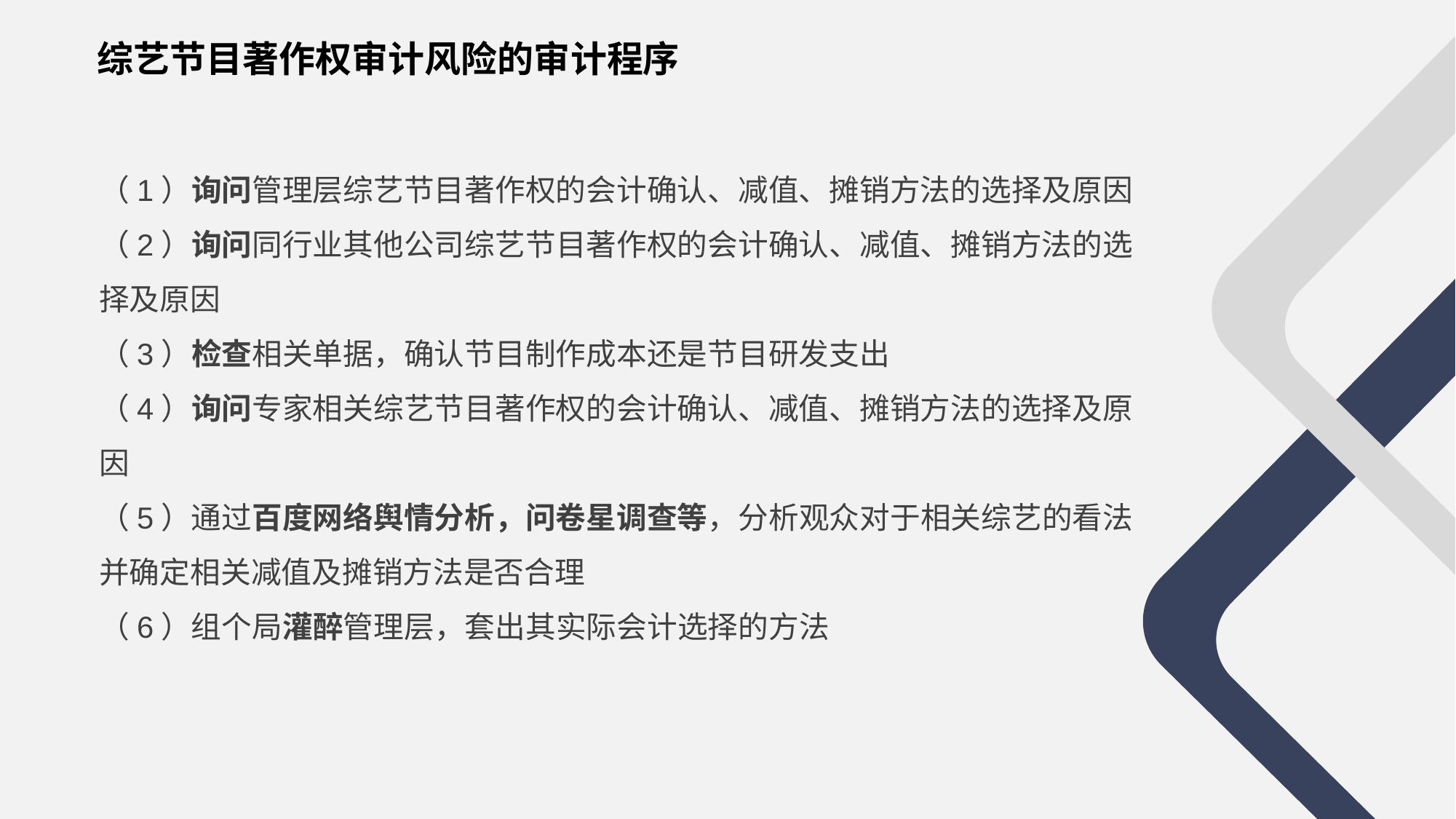

综艺节目著作权审计风险的审计程序

（1）询问管理层综艺节目著作权的会计确认、减值、摊销方法的选择及原因
（2）询问同行业其他公司综艺节目著作权的会计确认、减值、摊销方法的选择及原因
（3）检查相关单据，确认节目制作成本还是节目研发支出
（4）询问专家相关综艺节目著作权的会计确认、减值、摊销方法的选择及原因
（5）通过百度网络舆情分析，问卷星调查等，分析观众对于相关综艺的看法并确定相关减值及摊销方法是否合理
（6）组个局灌醉管理层，套出其实际会计选择的方法